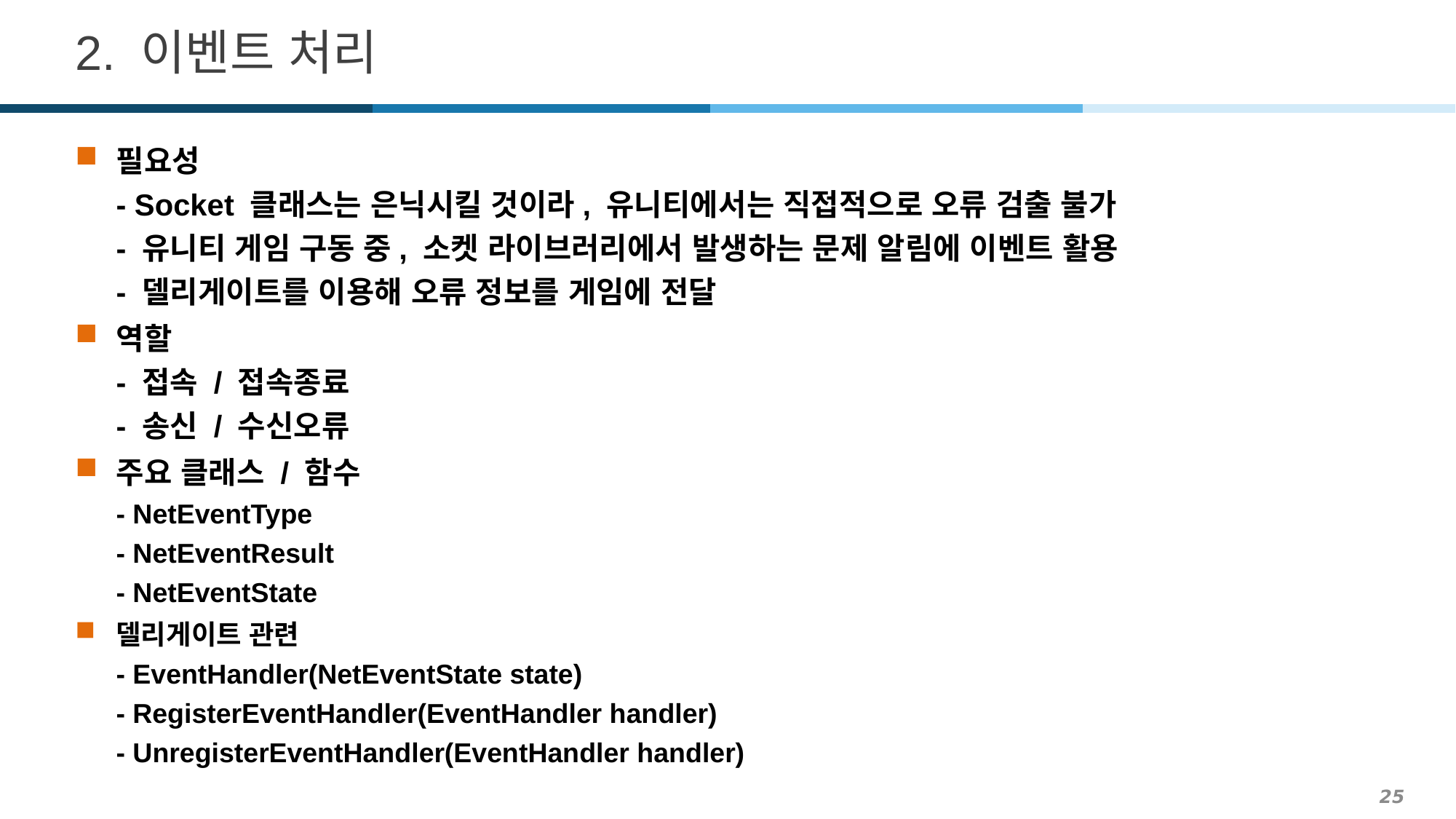

# 2. 이벤트 처리
필요성
- Socket 클래스는 은닉시킬 것이라, 유니티에서는 직접적으로 오류 검출 불가
- 유니티 게임 구동 중, 소켓 라이브러리에서 발생하는 문제 알림에 이벤트 활용
- 델리게이트를 이용해 오류 정보를 게임에 전달
역할
- 접속 / 접속종료
- 송신 / 수신오류
주요 클래스 / 함수
- NetEventType
- NetEventResult
- NetEventState
델리게이트 관련
- EventHandler(NetEventState state)
- RegisterEventHandler(EventHandler handler)
- UnregisterEventHandler(EventHandler handler)